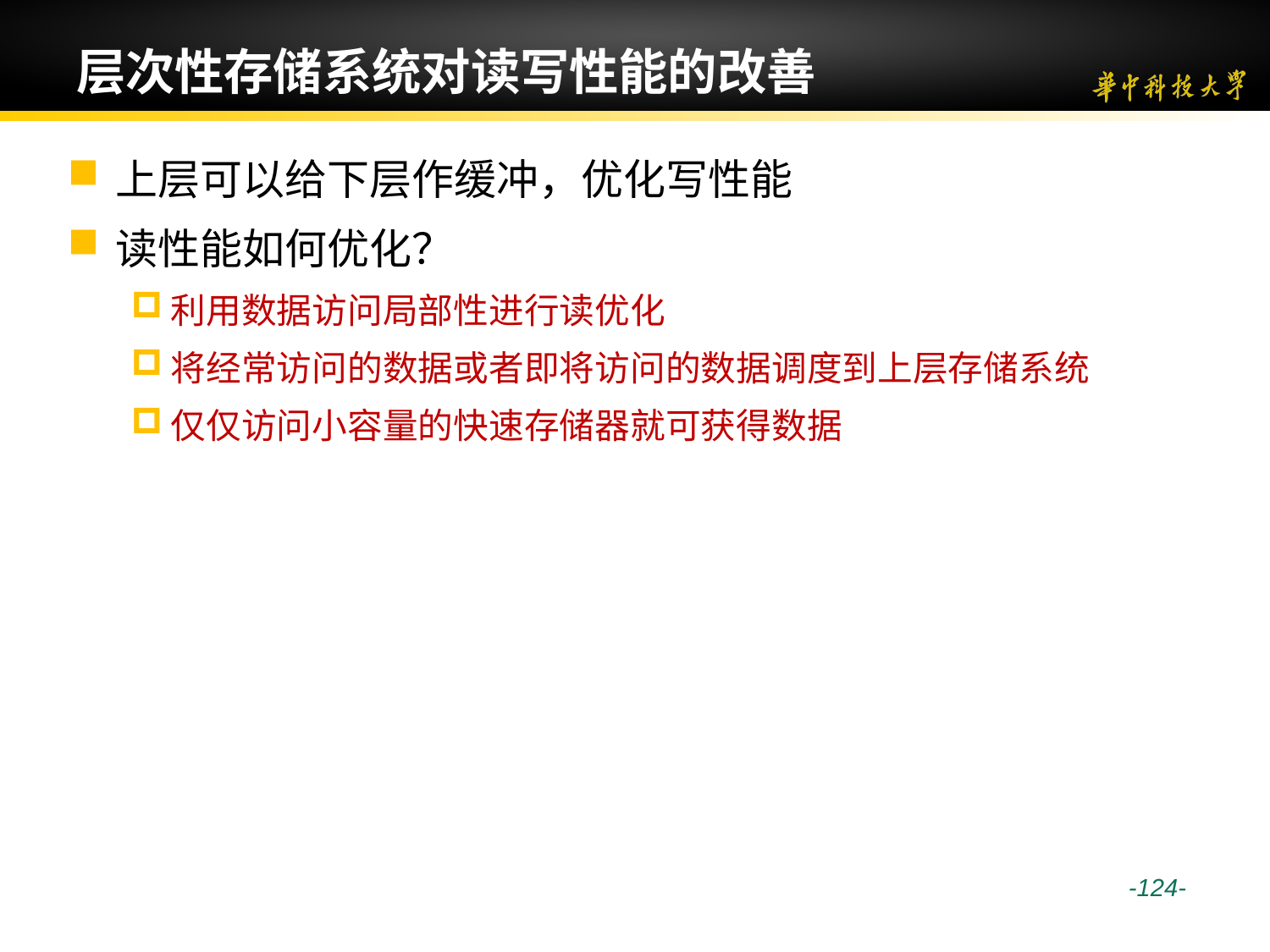

# 层次性存储系统对读写性能的改善
上层可以给下层作缓冲，优化写性能
读性能如何优化？
利用数据访问局部性进行读优化
将经常访问的数据或者即将访问的数据调度到上层存储系统
仅仅访问小容量的快速存储器就可获得数据

 -124-